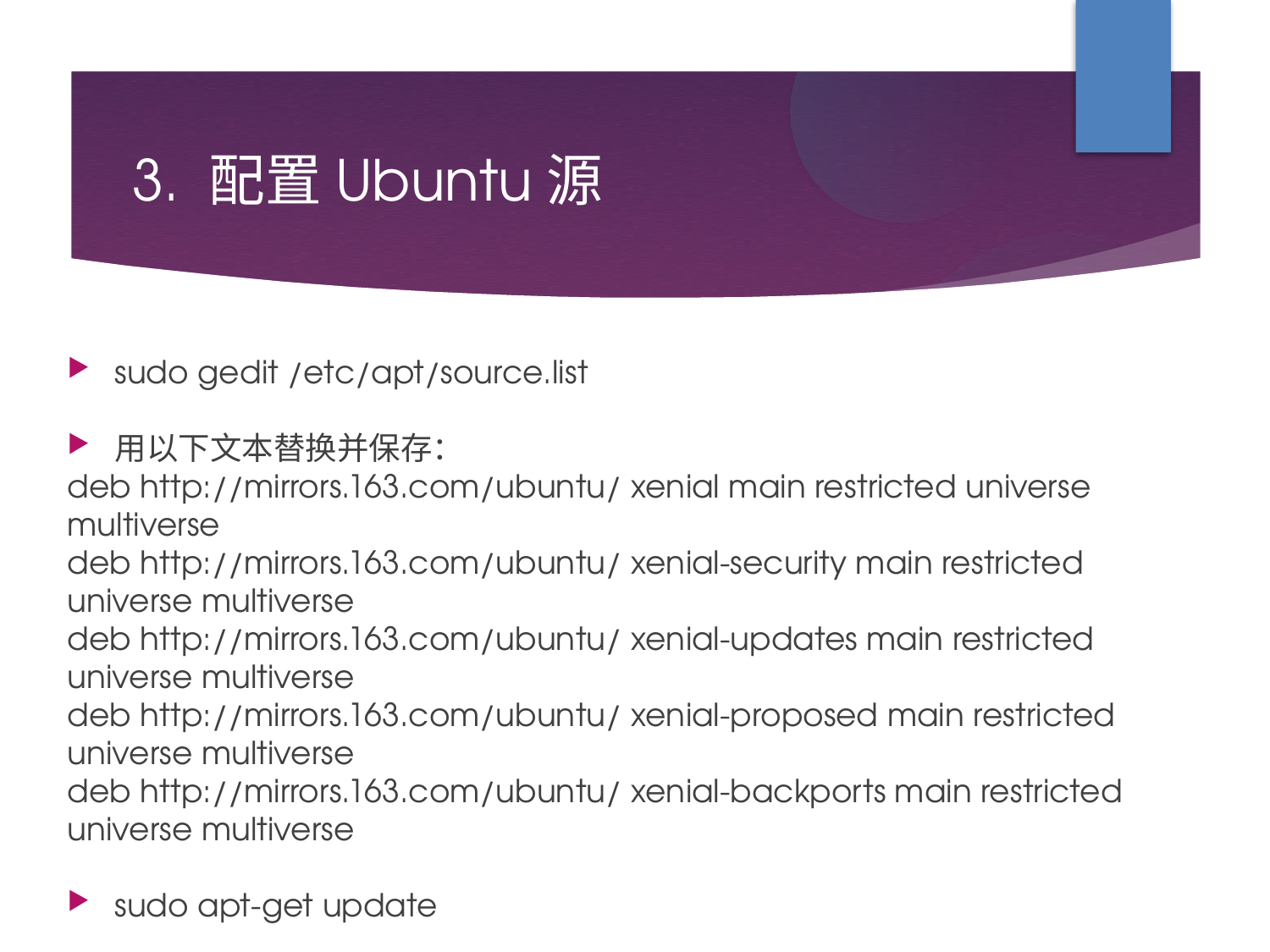

3. 配置Ubuntu源
sudo gedit /etc/apt/source.list

用以下文本替换并保存：
deb http://mirrors.163.com/ubuntu/ xenial main restricted universe multiverse
deb http://mirrors.163.com/ubuntu/ xenial-security main restricted universe multiverse
deb http://mirrors.163.com/ubuntu/ xenial-updates main restricted universe multiverse
deb http://mirrors.163.com/ubuntu/ xenial-proposed main restricted universe multiverse
deb http://mirrors.163.com/ubuntu/ xenial-backports main restricted universe multiverse

sudo apt-get update